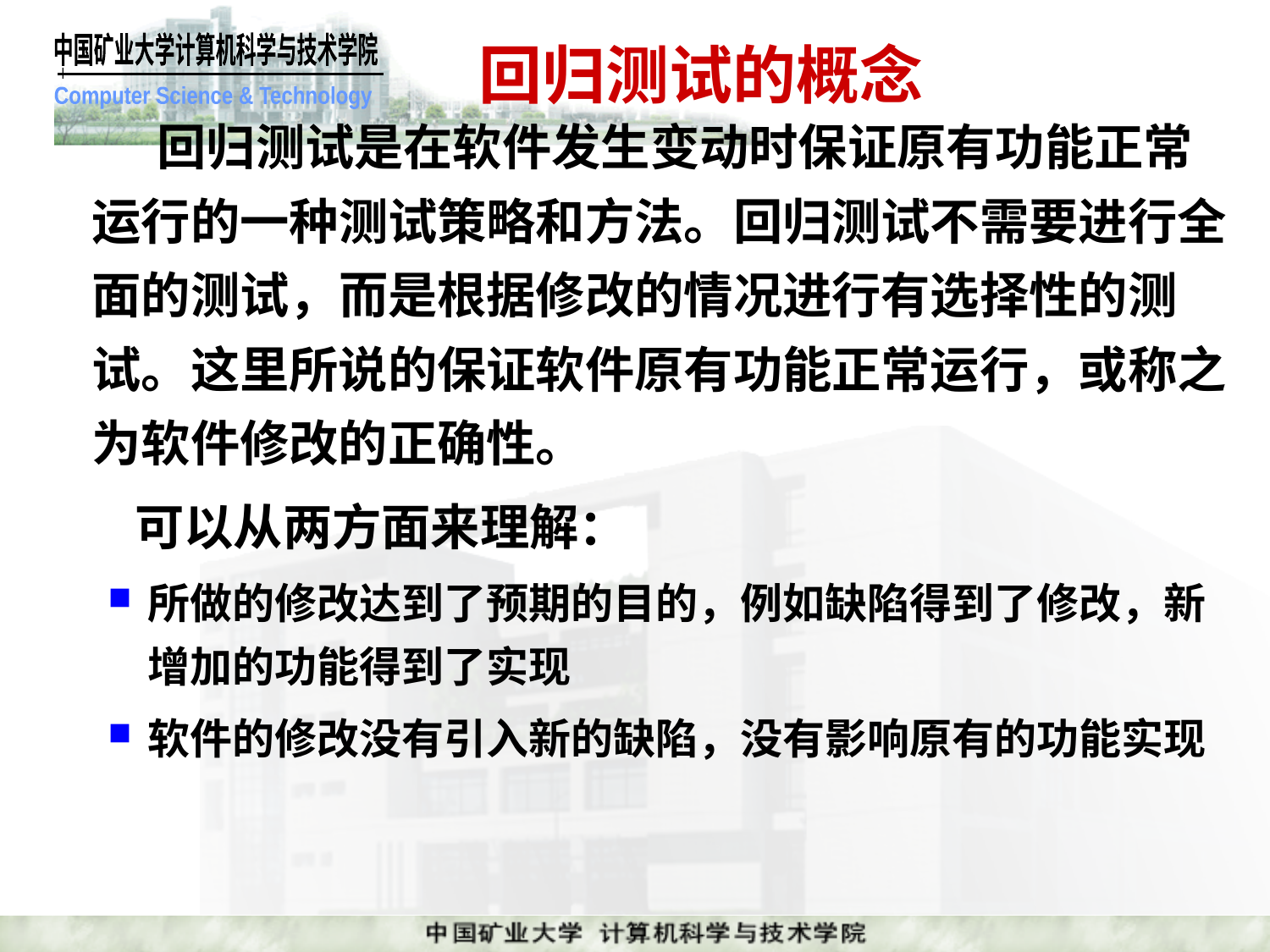

回归测试的概念
         回归测试是在软件发生变动时保证原有功能正常运行的一种测试策略和方法。回归测试不需要进行全面的测试，而是根据修改的情况进行有选择性的测试。这里所说的保证软件原有功能正常运行，或称之为软件修改的正确性。
       可以从两方面来理解：
所做的修改达到了预期的目的，例如缺陷得到了修改，新增加的功能得到了实现
软件的修改没有引入新的缺陷，没有影响原有的功能实现